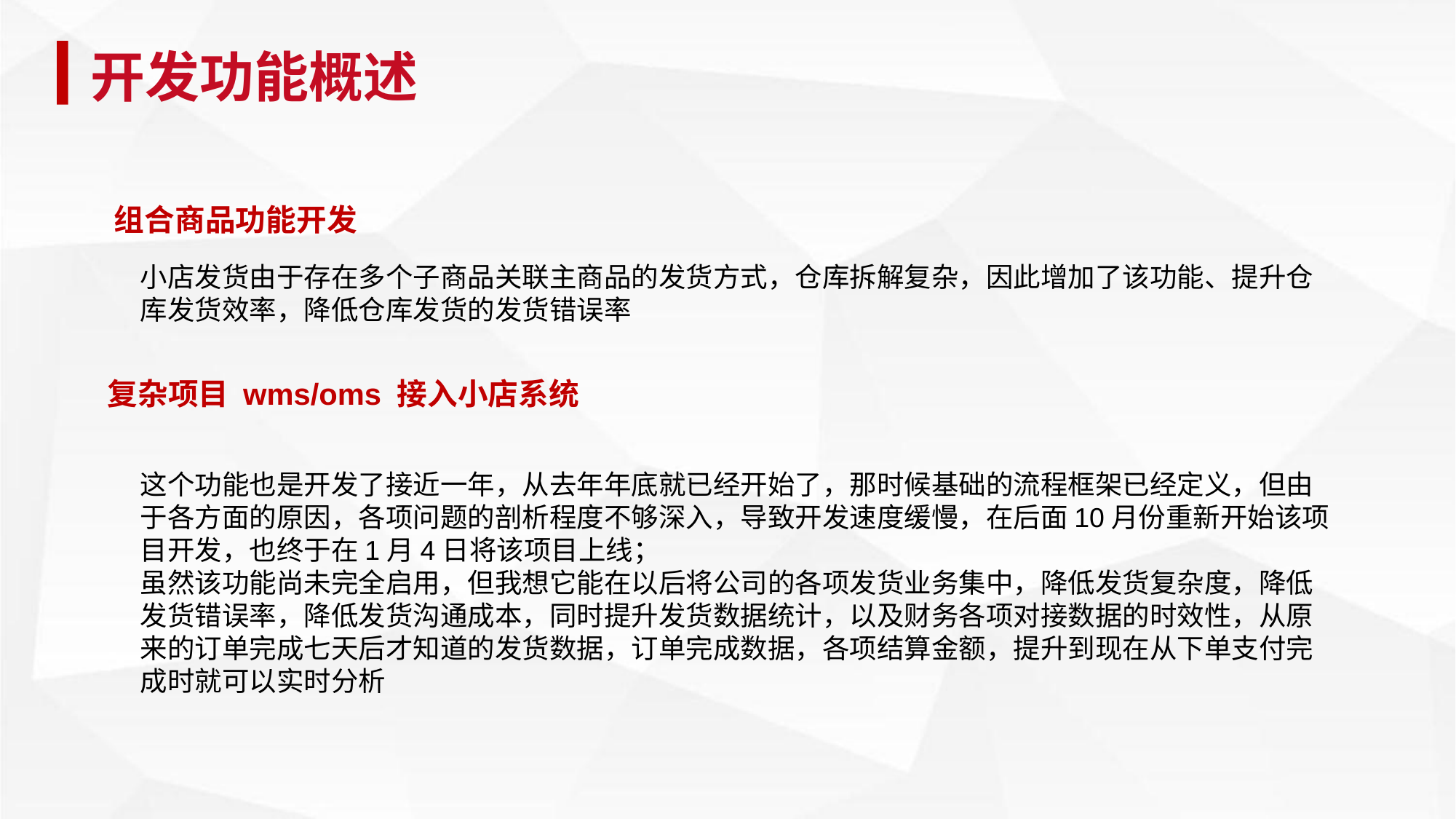

开发功能概述

组合商品功能开发
小店发货由于存在多个子商品关联主商品的发货方式，仓库拆解复杂，因此增加了该功能、提升仓库发货效率，降低仓库发货的发货错误率
复杂项目 wms/oms 接入小店系统
这个功能也是开发了接近一年，从去年年底就已经开始了，那时候基础的流程框架已经定义，但由于各方面的原因，各项问题的剖析程度不够深入，导致开发速度缓慢，在后面10月份重新开始该项目开发，也终于在1月4日将该项目上线；
虽然该功能尚未完全启用，但我想它能在以后将公司的各项发货业务集中，降低发货复杂度，降低发货错误率，降低发货沟通成本，同时提升发货数据统计，以及财务各项对接数据的时效性，从原来的订单完成七天后才知道的发货数据，订单完成数据，各项结算金额，提升到现在从下单支付完成时就可以实时分析